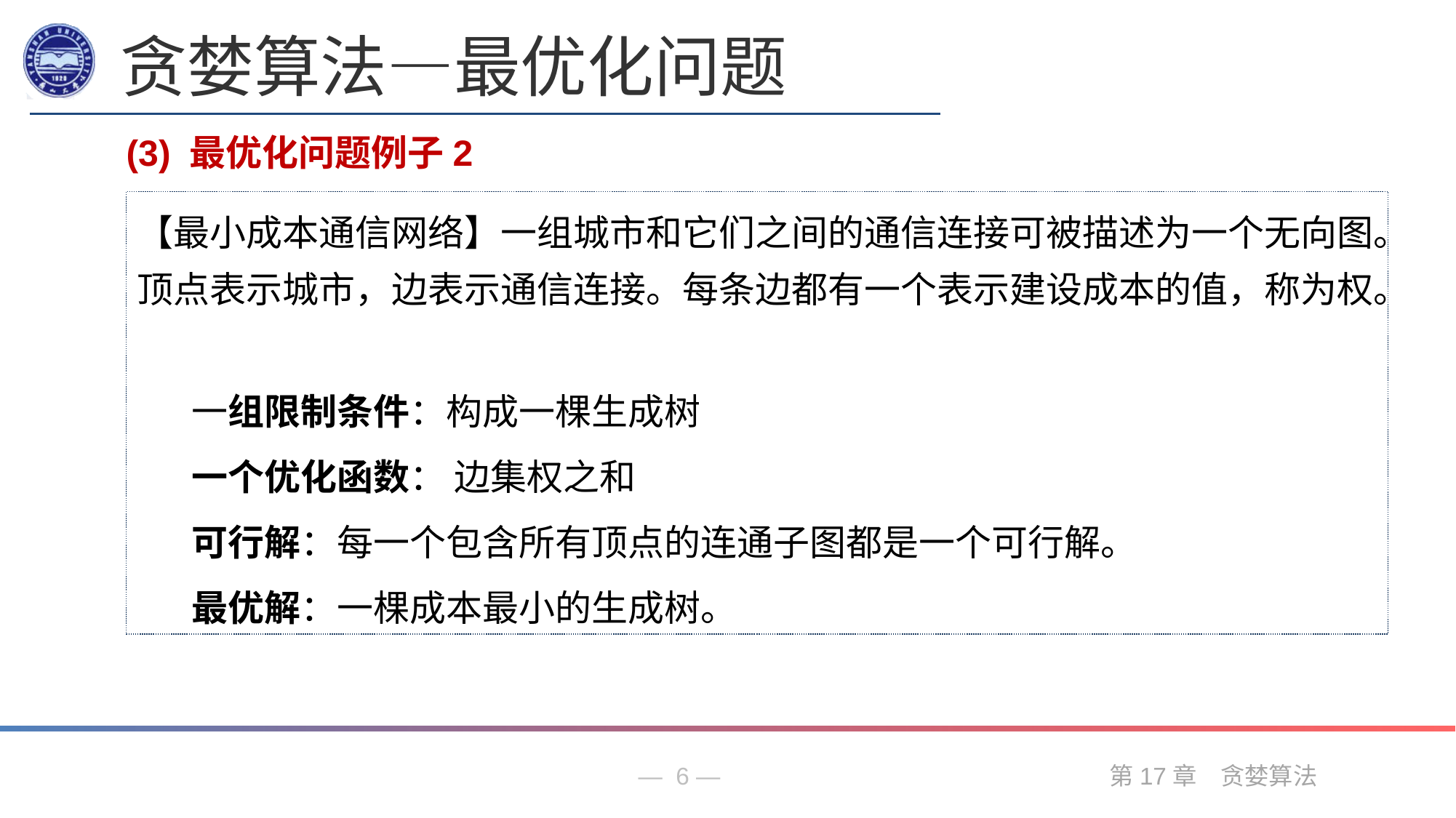

贪婪算法—最优化问题
(3) 最优化问题例子2
【最小成本通信网络】一组城市和它们之间的通信连接可被描述为一个无向图。顶点表示城市，边表示通信连接。每条边都有一个表示建设成本的值，称为权。

一组限制条件：构成一棵生成树
一个优化函数： 边集权之和
可行解：每一个包含所有顶点的连通子图都是一个可行解。
最优解：一棵成本最小的生成树。